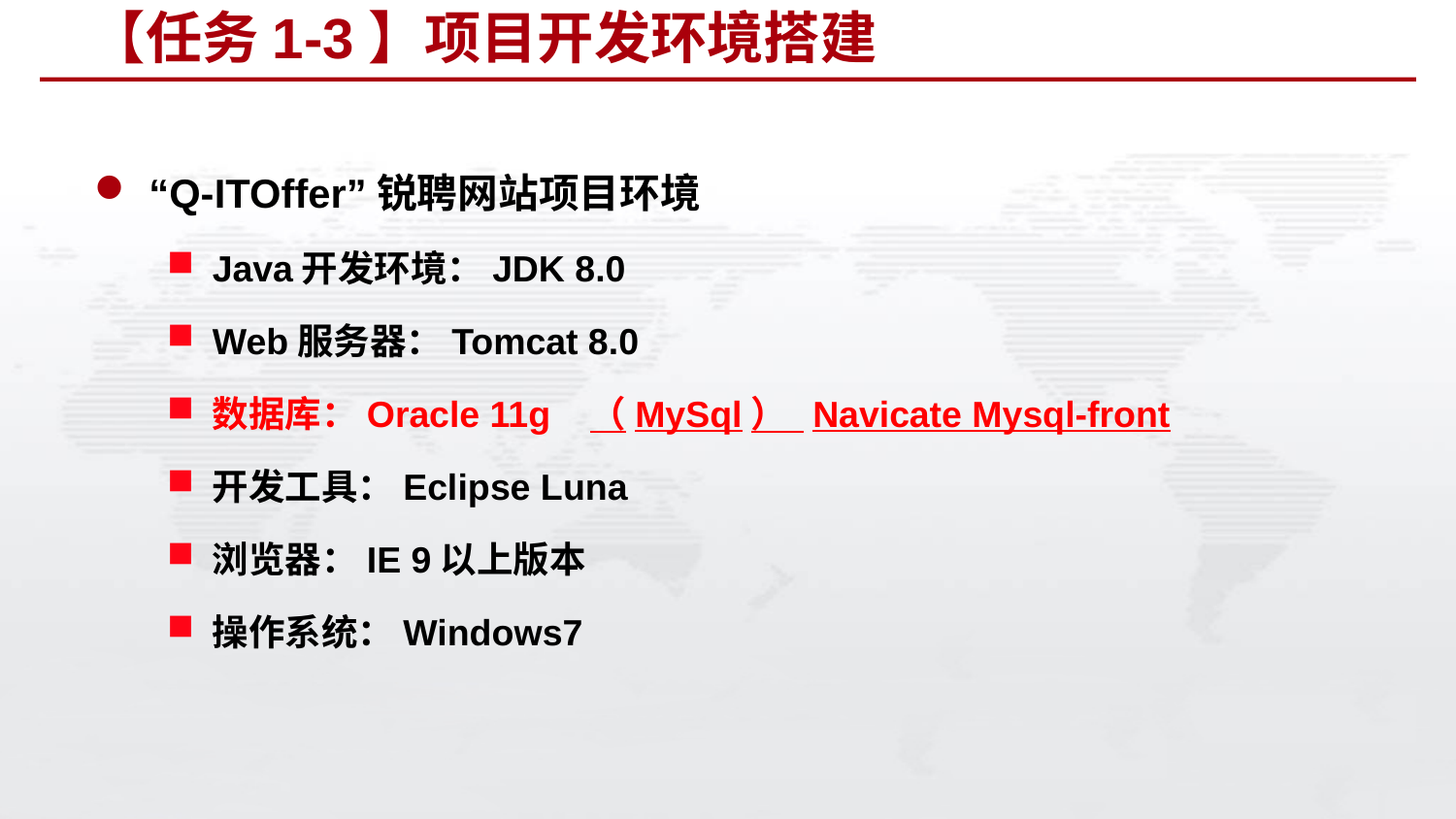

# 【任务1-3】项目开发环境搭建
“Q-ITOffer”锐聘网站项目环境
Java开发环境：JDK 8.0
Web服务器：Tomcat 8.0
数据库：Oracle 11g   （MySql）  Navicate Mysql-front
开发工具：Eclipse Luna
浏览器：IE 9以上版本
操作系统：Windows7